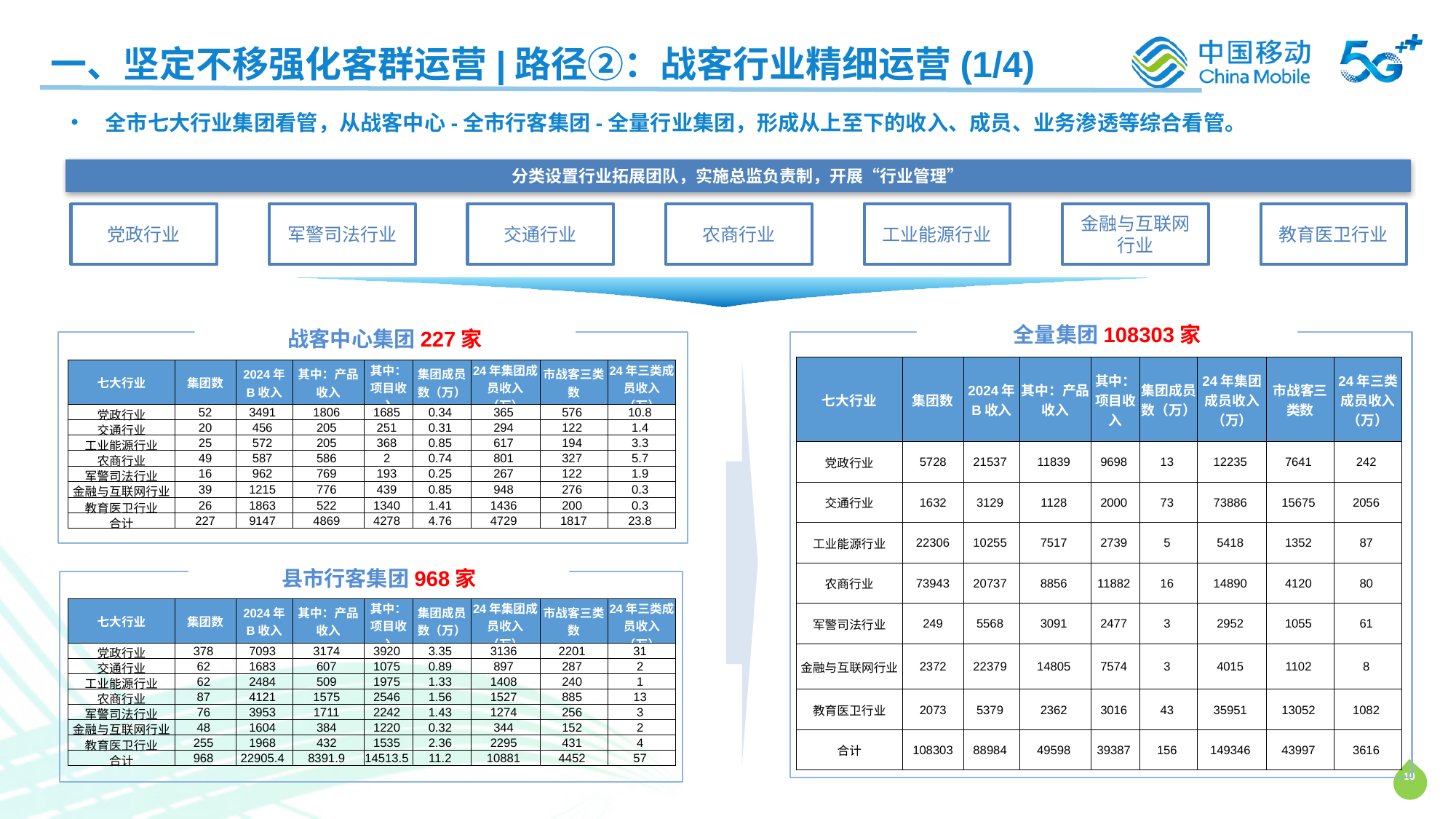

一、坚定不移强化客群运营|路径②：战客行业精细运营(1/4)
全市七大行业集团看管，从战客中心-全市行客集团-全量行业集团，形成从上至下的收入、成员、业务渗透等综合看管。
分类设置行业拓展团队，实施总监负责制，开展“行业管理”
党政行业
军警司法行业
交通行业
农商行业
工业能源行业
金融与互联网行业
教育医卫行业

全量集团108303家
战客中心集团227家

| 七大行业 | 集团数 | 2024年 B收入 | 其中：产品收入 | 其中：项目收入 | 集团成员数（万） | 24年集团成员收入（万） | 市战客三类数 | 24年三类成员收入（万） |
| --- | --- | --- | --- | --- | --- | --- | --- | --- |
| 党政行业 | 5728 | 21537 | 11839 | 9698 | 13 | 12235 | 7641 | 242 |
| 交通行业 | 1632 | 3129 | 1128 | 2000 | 73 | 73886 | 15675 | 2056 |
| 工业能源行业 | 22306 | 10255 | 7517 | 2739 | 5 | 5418 | 1352 | 87 |
| 农商行业 | 73943 | 20737 | 8856 | 11882 | 16 | 14890 | 4120 | 80 |
| 军警司法行业 | 249 | 5568 | 3091 | 2477 | 3 | 2952 | 1055 | 61 |
| 金融与互联网行业 | 2372 | 22379 | 14805 | 7574 | 3 | 4015 | 1102 | 8 |
| 教育医卫行业 | 2073 | 5379 | 2362 | 3016 | 43 | 35951 | 13052 | 1082 |
| 合计 | 108303 | 88984 | 49598 | 39387 | 156 | 149346 | 43997 | 3616 |

| 七大行业 | 集团数 | 2024年 B收入 | 其中：产品收入 | 其中：项目收入 | 集团成员数（万） | 24年集团成员收入（万） | 市战客三类数 | 24年三类成员收入（万） |
| --- | --- | --- | --- | --- | --- | --- | --- | --- |
| 党政行业 | 52 | 3491 | 1806 | 1685 | 0.34 | 365 | 576 | 10.8 |
| 交通行业 | 20 | 456 | 205 | 251 | 0.31 | 294 | 122 | 1.4 |
| 工业能源行业 | 25 | 572 | 205 | 368 | 0.85 | 617 | 194 | 3.3 |
| 农商行业 | 49 | 587 | 586 | 2 | 0.74 | 801 | 327 | 5.7 |
| 军警司法行业 | 16 | 962 | 769 | 193 | 0.25 | 267 | 122 | 1.9 |
| 金融与互联网行业 | 39 | 1215 | 776 | 439 | 0.85 | 948 | 276 | 0.3 |
| 教育医卫行业 | 26 | 1863 | 522 | 1340 | 1.41 | 1436 | 200 | 0.3 |
| 合计 | 227 | 9147 | 4869 | 4278 | 4.76 | 4729 | 1817 | 23.8 |
县市行客集团968家

| 七大行业 | 集团数 | 2024年 B收入 | 其中：产品收入 | 其中：项目收入 | 集团成员数（万） | 24年集团成员收入（万） | 市战客三类数 | 24年三类成员收入（万） |
| --- | --- | --- | --- | --- | --- | --- | --- | --- |
| 党政行业 | 378 | 7093 | 3174 | 3920 | 3.35 | 3136 | 2201 | 31 |
| 交通行业 | 62 | 1683 | 607 | 1075 | 0.89 | 897 | 287 | 2 |
| 工业能源行业 | 62 | 2484 | 509 | 1975 | 1.33 | 1408 | 240 | 1 |
| 农商行业 | 87 | 4121 | 1575 | 2546 | 1.56 | 1527 | 885 | 13 |
| 军警司法行业 | 76 | 3953 | 1711 | 2242 | 1.43 | 1274 | 256 | 3 |
| 金融与互联网行业 | 48 | 1604 | 384 | 1220 | 0.32 | 344 | 152 | 2 |
| 教育医卫行业 | 255 | 1968 | 432 | 1535 | 2.36 | 2295 | 431 | 4 |
| 合计 | 968 | 22905.4 | 8391.9 | 14513.5 | 11.2 | 10881 | 4452 | 57 |